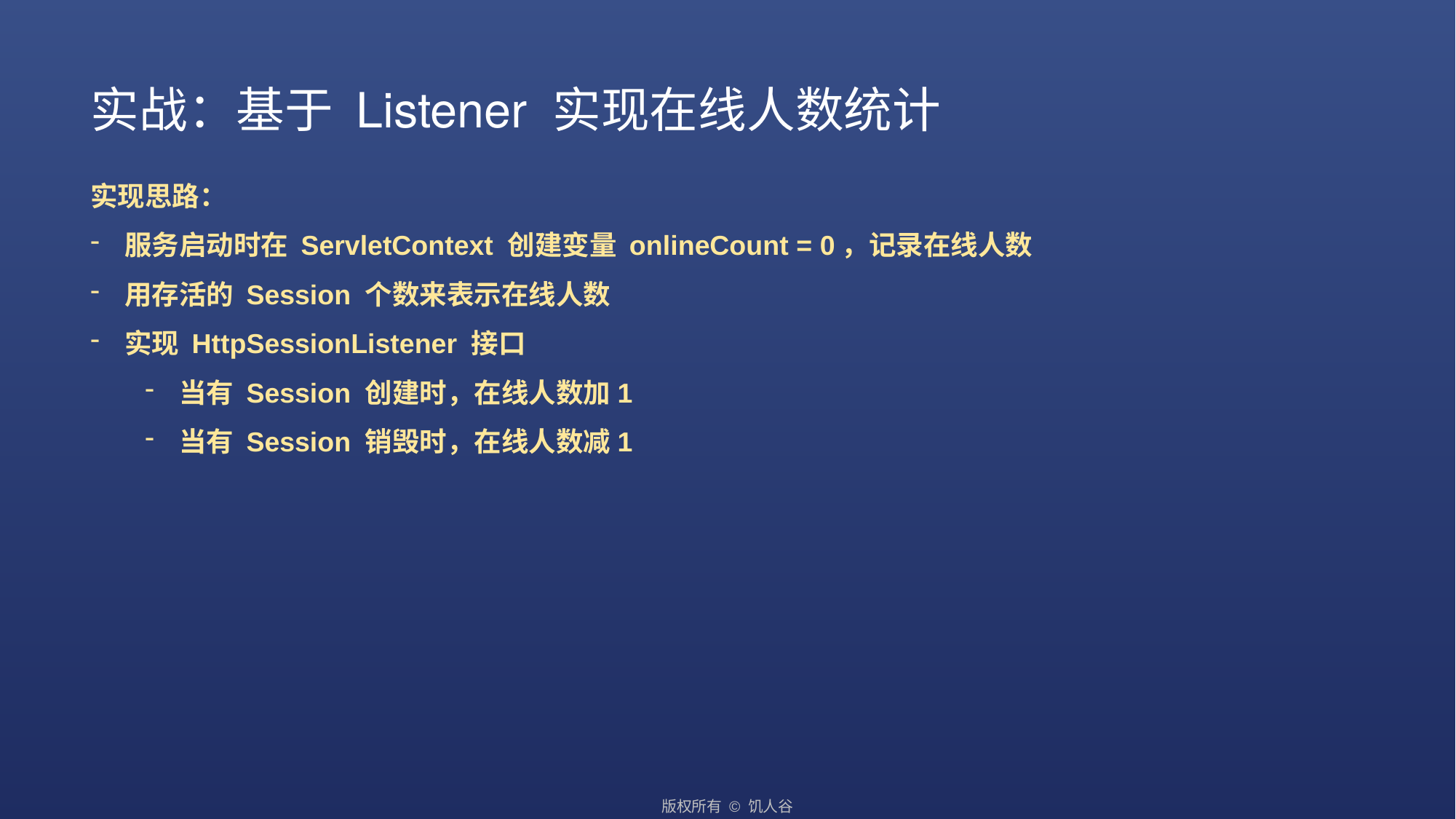

实战：基于 Listener 实现在线人数统计
实现思路：
服务启动时在 ServletContext 创建变量 onlineCount = 0，记录在线人数
用存活的 Session 个数来表示在线人数
实现 HttpSessionListener 接口
当有 Session 创建时，在线人数加1
当有 Session 销毁时，在线人数减1